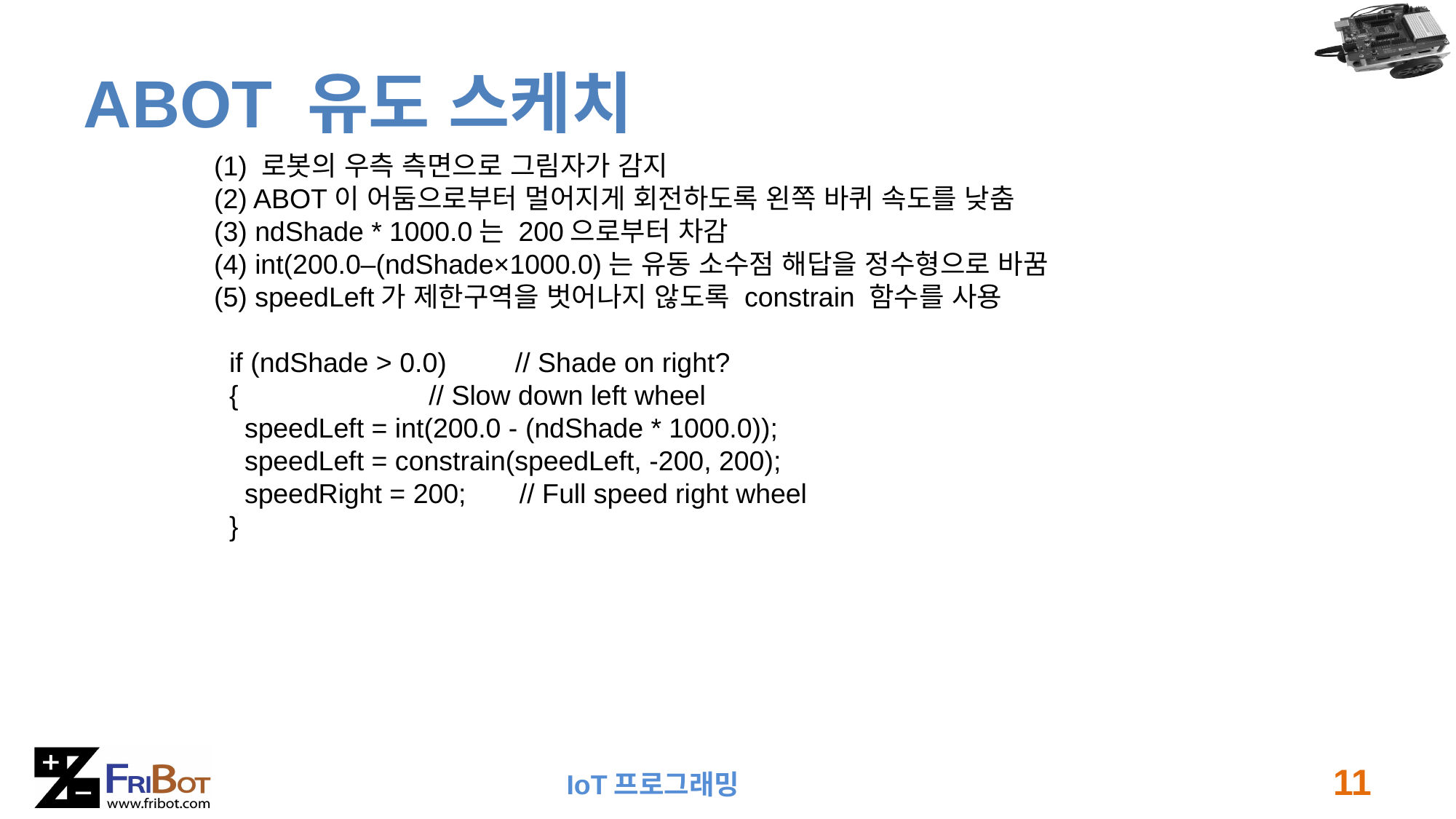

# ABOT 유도 스케치
(1) 로봇의 우측 측면으로 그림자가 감지
(2) ABOT이 어둠으로부터 멀어지게 회전하도록 왼쪽 바퀴 속도를 낮춤
(3) ndShade * 1000.0는 200으로부터 차감
(4) int(200.0–(ndShade×1000.0)는 유동 소수점 해답을 정수형으로 바꿈
(5) speedLeft가 제한구역을 벗어나지 않도록 constrain 함수를 사용

  if (ndShade > 0.0)         // Shade on right?
  {                         // Slow down left wheel
    speedLeft = int(200.0 - (ndShade * 1000.0));
    speedLeft = constrain(speedLeft, -200, 200);
    speedRight = 200;       // Full speed right wheel
  }
11